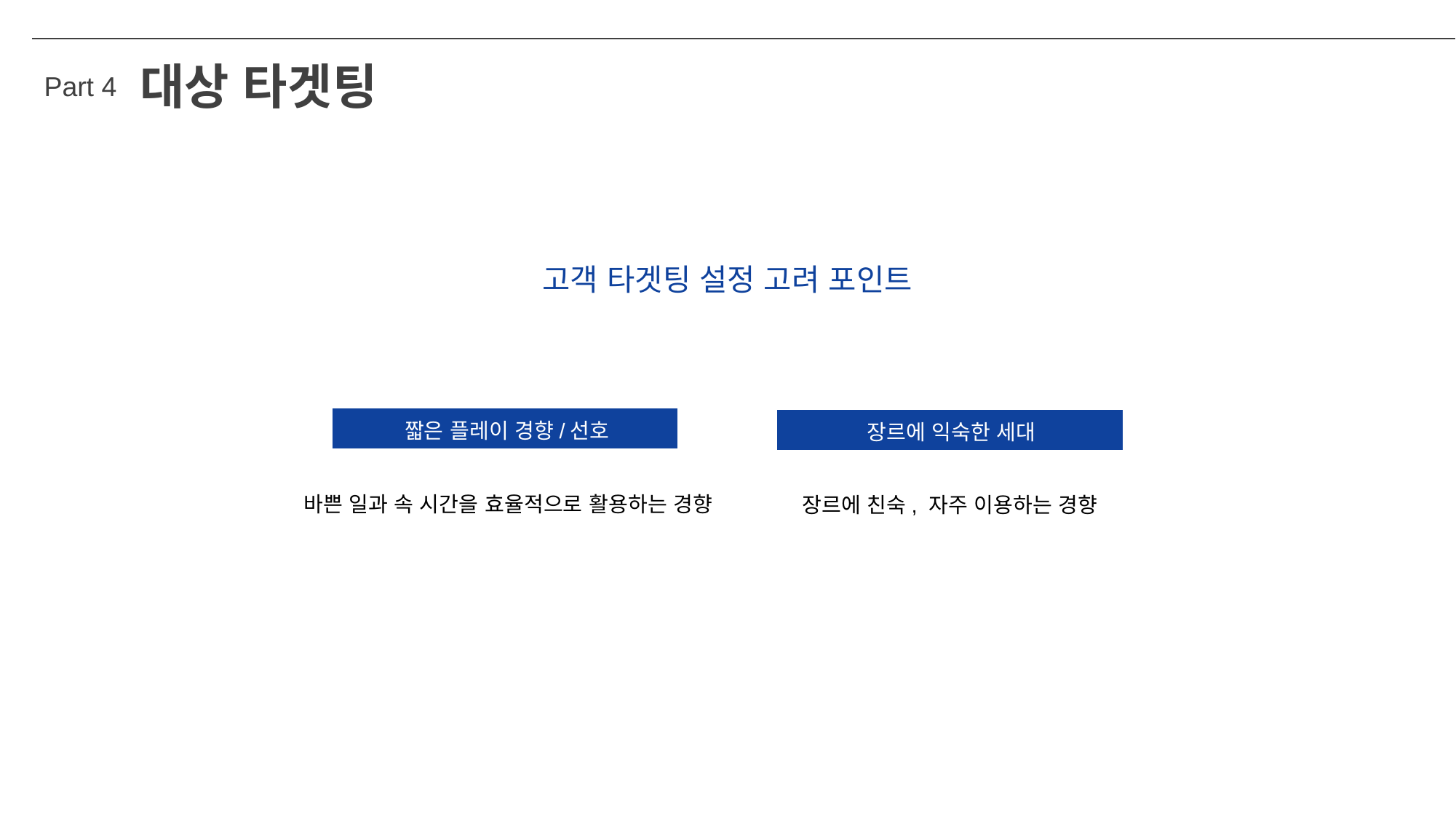

대상 타겟팅
Part 4
고객 타겟팅 설정 고려 포인트

짧은 플레이 경향/선호
장르에 익숙한 세대
바쁜 일과 속 시간을 효율적으로 활용하는 경향
장르에 친숙, 자주 이용하는 경향